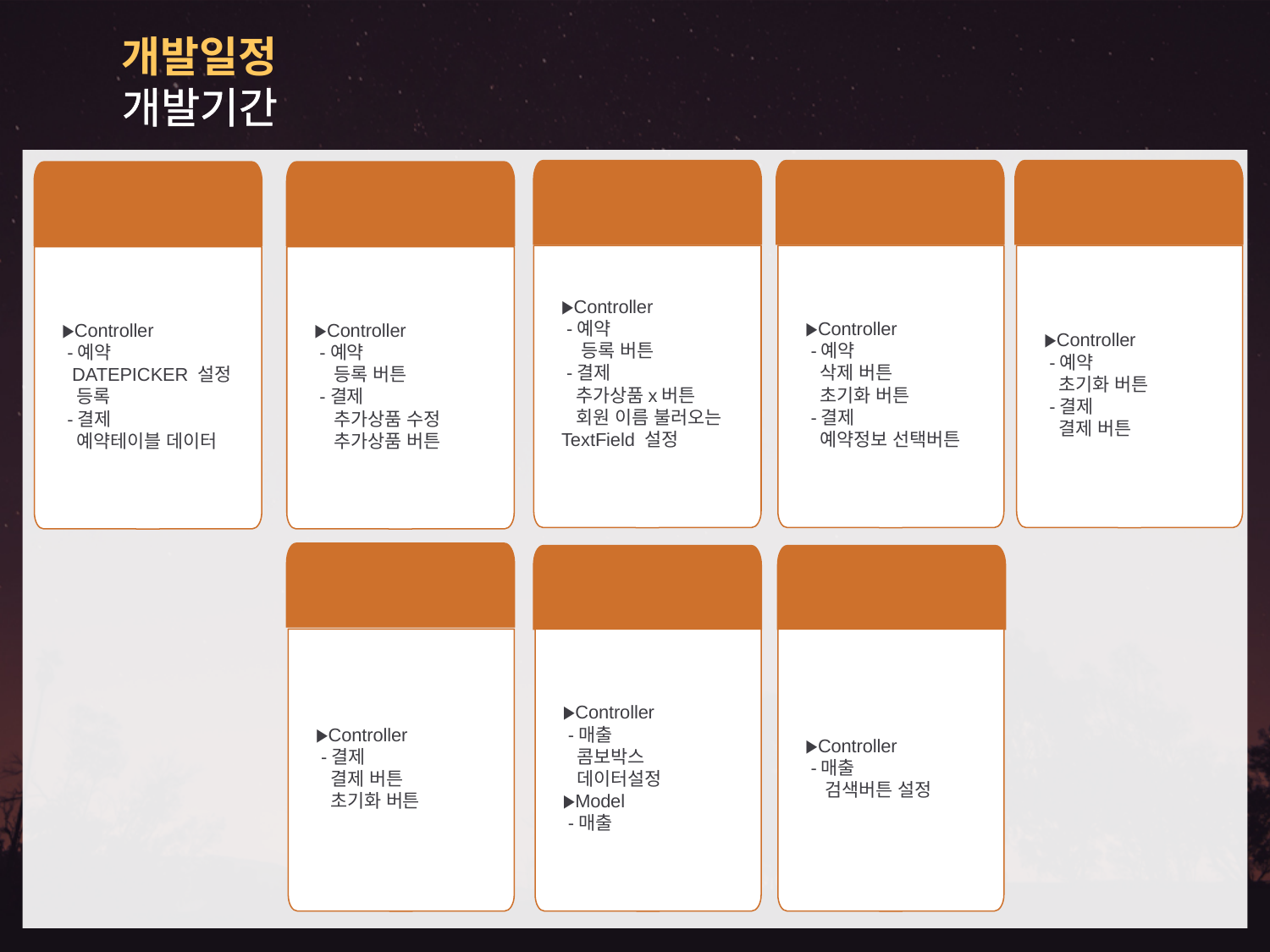

개발일정
개발기간

5/25
▶Controller
 -예약
   등록 버튼
 -결제
  추가상품x버튼
  회원 이름 불러오는 TextField 설정

5/26
▶Controller
 -예약
  삭제 버튼
  초기화 버튼
 -결제
  예약정보 선택버튼
5/27
▶Controller
 -예약
  초기화 버튼
 -결제
  결제 버튼
5/23
▶Controller
 -예약
  DATEPICKER 설정
  등록
 -결제
  예약테이블 데이터
5/24
▶Controller
 -예약
   등록 버튼
 -결제
   추가상품 수정
   추가상품 버튼
5/28
▶Controller
 -결제
  결제 버튼
  초기화 버튼
5/29
▶Controller
 -매출
  콤보박스
  데이터설정
▶Model
 -매출
5/30
▶Controller
 -매출
   검색버튼 설정